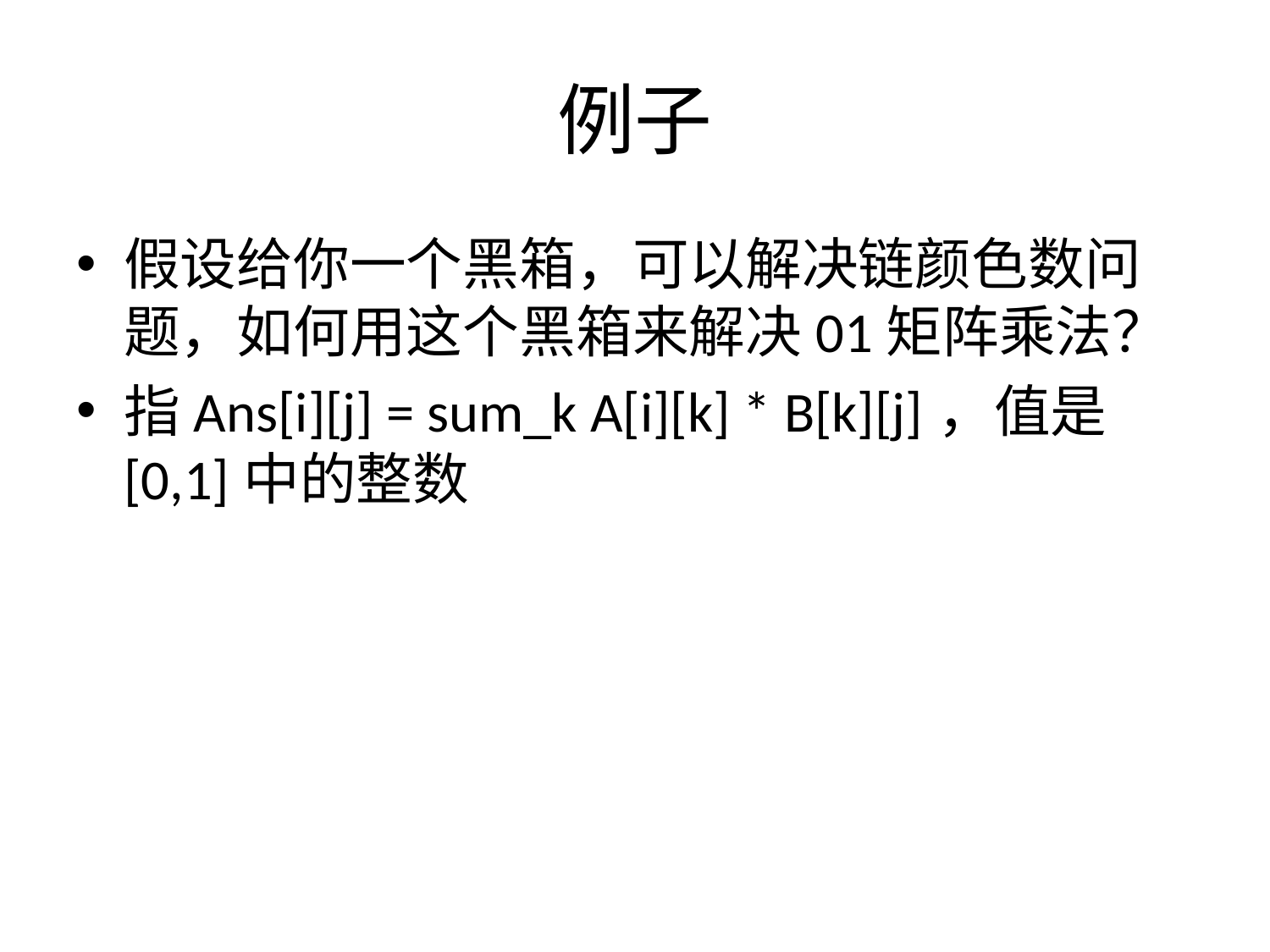

# 例子
假设给你一个黑箱，可以解决链颜色数问题，如何用这个黑箱来解决01矩阵乘法？
指Ans[i][j] = sum_k A[i][k] * B[k][j]，值是[0,1]中的整数